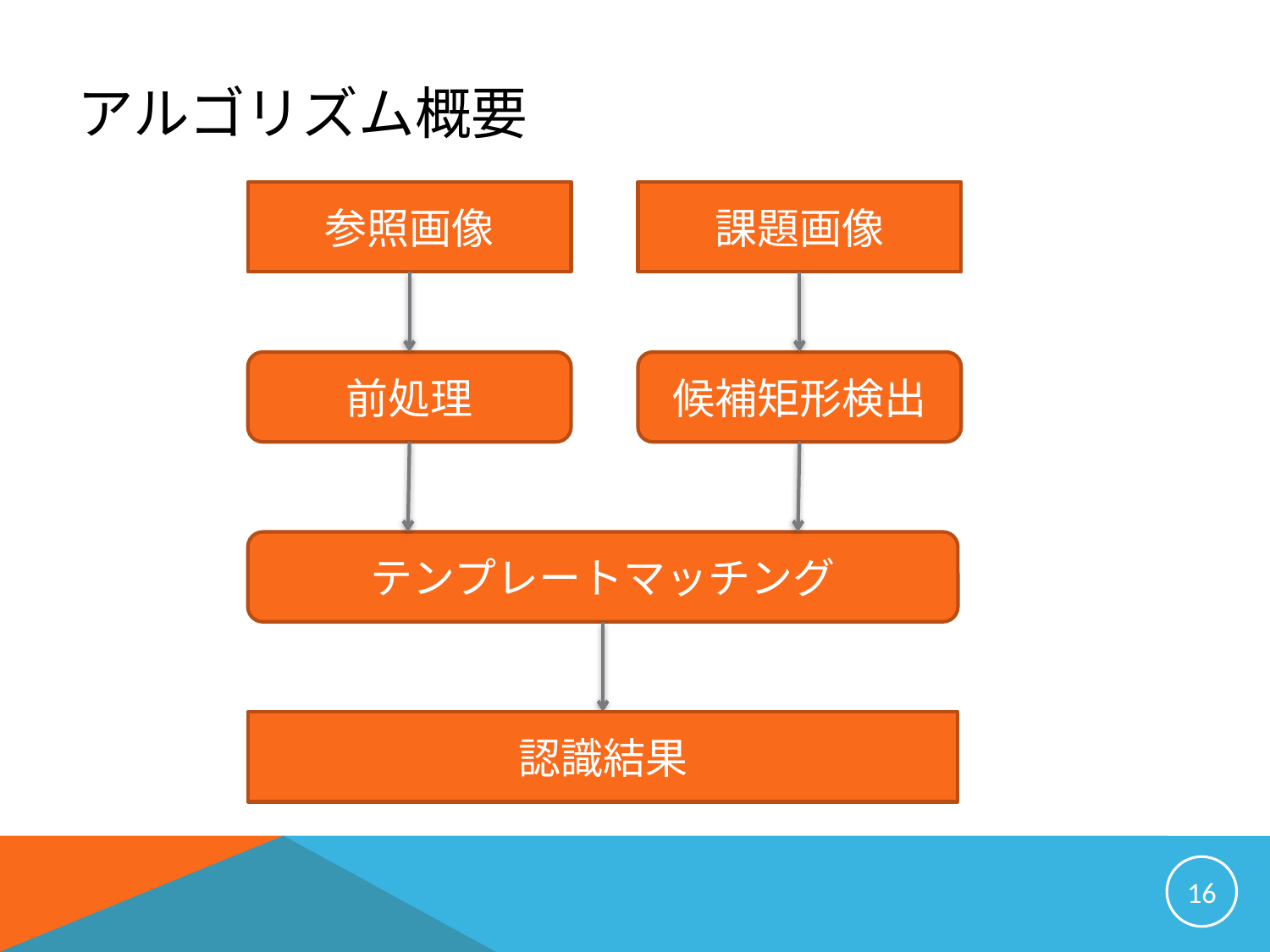

# アルゴリズム概要
参照画像
課題画像
前処理
候補矩形検出
テンプレートマッチング
認識結果
16